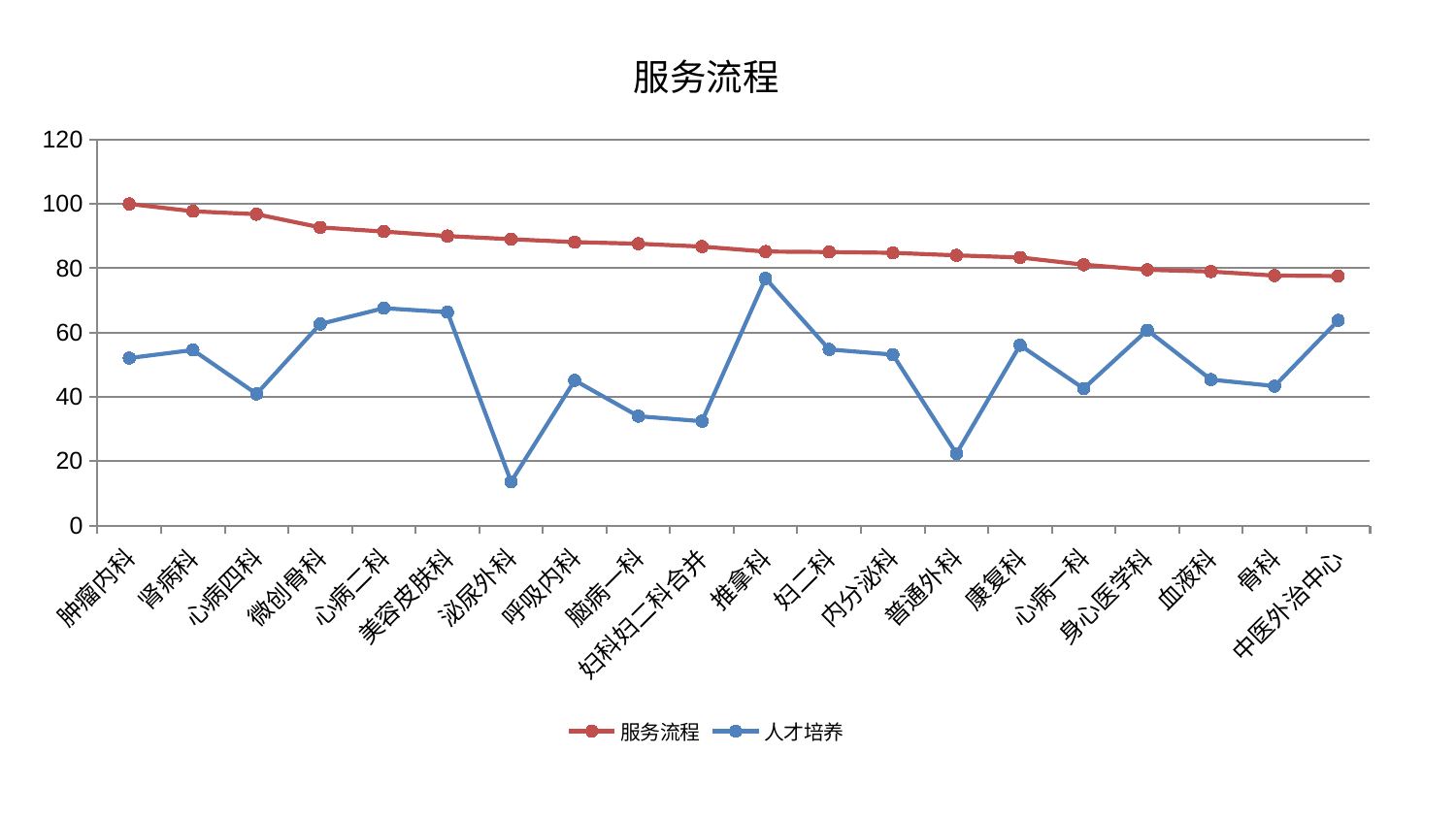

### Chart: 服务流程

| Category | 服务流程 | 人才培养 |
|---|---|---|
| 肿瘤内科 | 100.0 | 52.07698883428909 |
| 肾病科 | 97.71037262647859 | 54.5746824082322 |
| 心病四科 | 96.80821792773104 | 40.90041069310255 |
| 微创骨科 | 92.71633575707789 | 62.66951527140844 |
| 心病二科 | 91.40532083865473 | 67.5775470447799 |
| 美容皮肤科 | 90.014738109534 | 66.34132188396653 |
| 泌尿外科 | 89.03070443835263 | 13.620632943632973 |
| 呼吸内科 | 88.12164759825616 | 45.136008218821864 |
| 脑病一科 | 87.62246804787873 | 33.98087552032711 |
| 妇科妇二科合并 | 86.74752597643202 | 32.40677236983045 |
| 推拿科 | 85.18824778391769 | 76.84509201358745 |
| 妇二科 | 85.04196018010967 | 54.75904500254621 |
| 内分泌科 | 84.80155862109503 | 53.15212279161498 |
| 普通外科 | 84.0073141568234 | 22.343445818035146 |
| 康复科 | 83.35664080358428 | 56.07334262907949 |
| 心病一科 | 81.10938076100733 | 42.584506149095326 |
| 身心医学科 | 79.53068685782358 | 60.73291009347497 |
| 血液科 | 78.97117854817631 | 45.37024726452492 |
| 骨科 | 77.72107845879428 | 43.345013649026114 |
| 中医外治中心 | 77.58457088728358 | 63.77708799424013 |
260